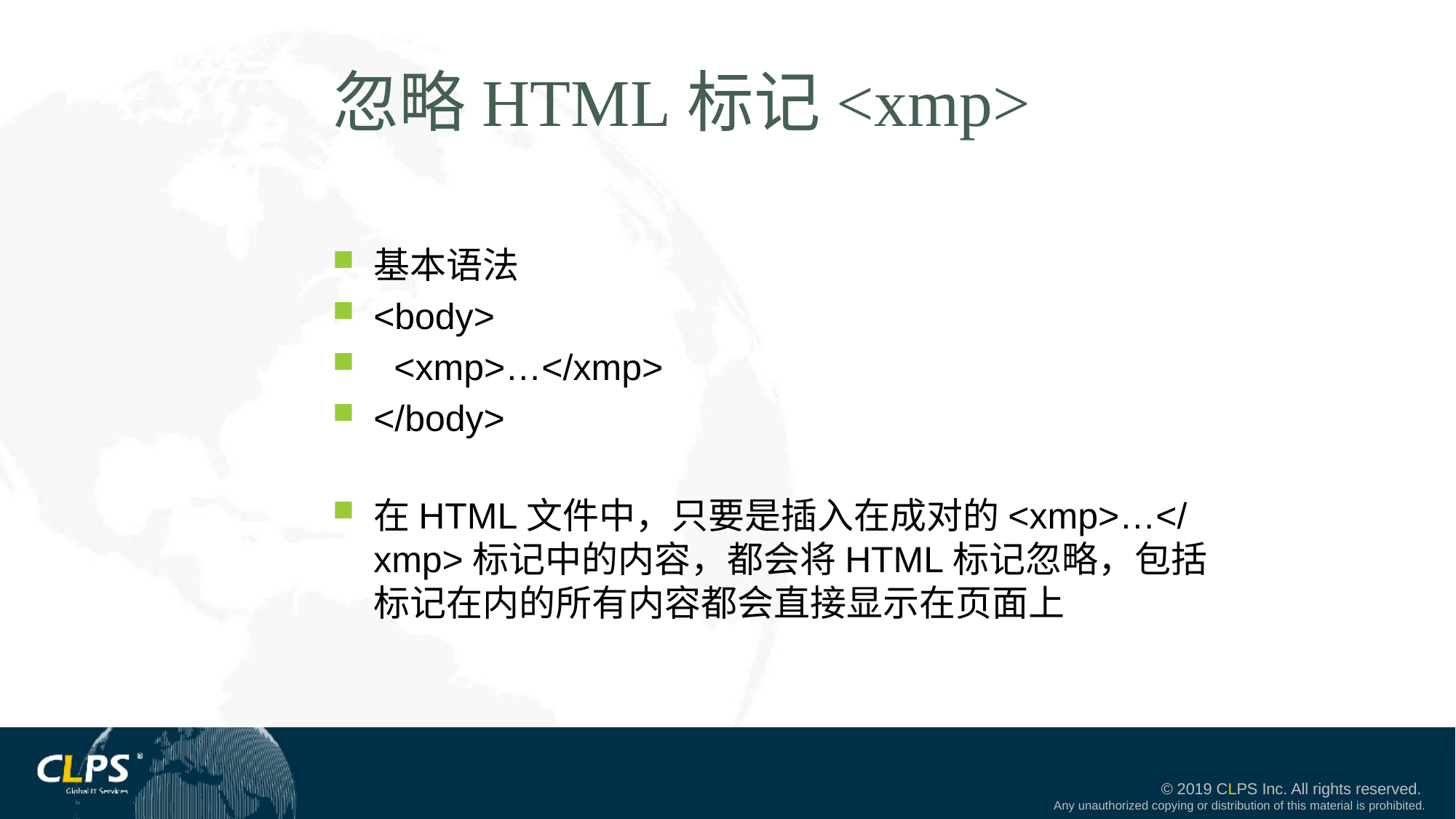

忽略HTML标记<xmp>
基本语法
<body>
  <xmp>…</xmp>
</body>

在HTML文件中，只要是插入在成对的<xmp>…</xmp>标记中的内容，都会将HTML标记忽略，包括标记在内的所有内容都会直接显示在页面上